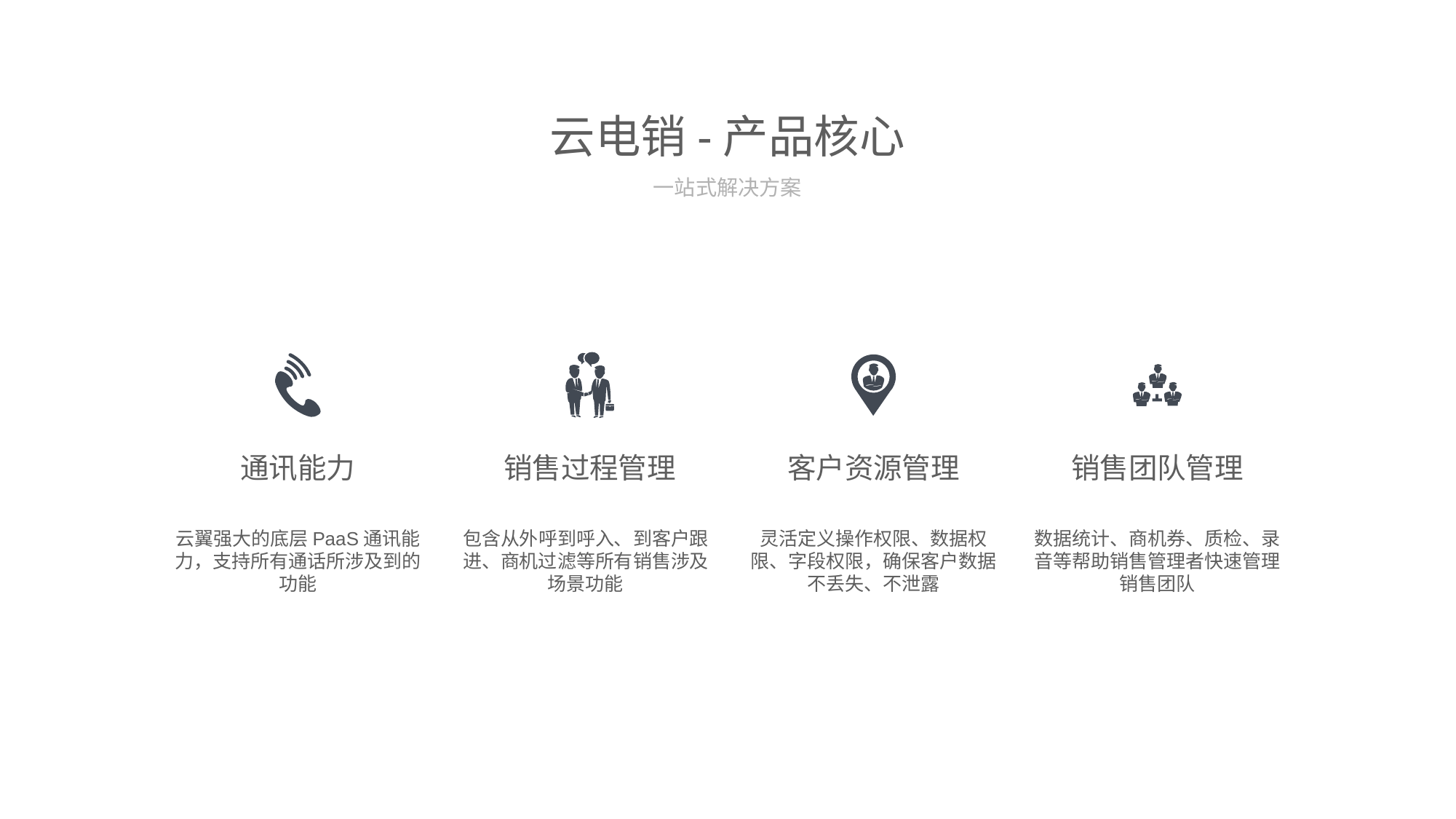

云电销-产品核心
一站式解决方案

通讯能力
销售过程管理
客户资源管理
销售团队管理
云翼强大的底层PaaS通讯能力，支持所有通话所涉及到的功能
包含从外呼到呼入、到客户跟进、商机过滤等所有销售涉及场景功能
灵活定义操作权限、数据权限、字段权限，确保客户数据不丢失、不泄露
数据统计、商机券、质检、录音等帮助销售管理者快速管理销售团队